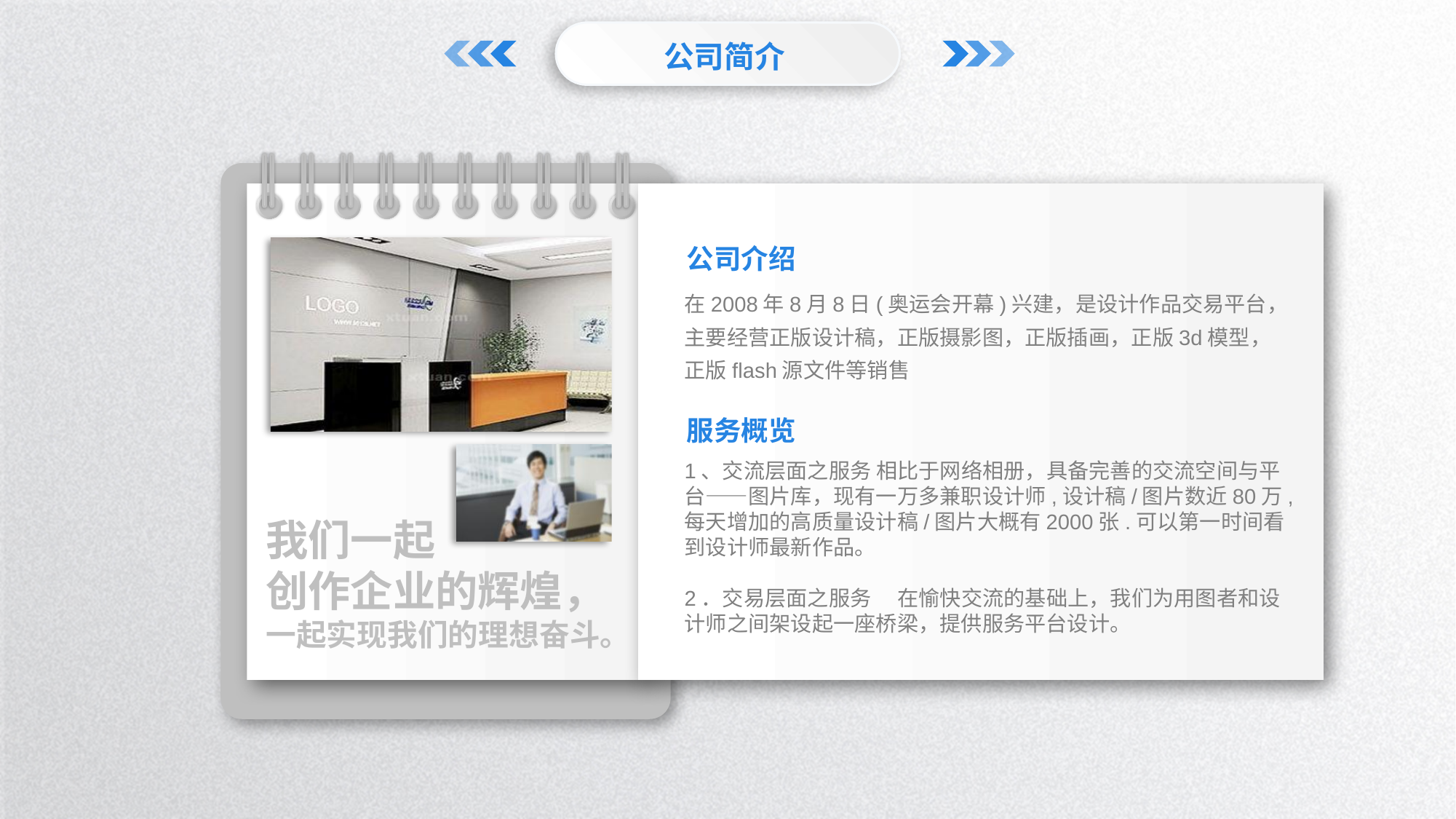

公司简介

公司介绍
在2008年8月8日(奥运会开幕)兴建，是设计作品交易平台，主要经营正版设计稿，正版摄影图，正版插画，正版3d模型，正版flash源文件等销售
服务概览

1、交流层面之服务 相比于网络相册，具备完善的交流空间与平台——图片库，现有一万多兼职设计师,设计稿/图片数近80万,每天增加的高质量设计稿/图片大概有2000张.可以第一时间看到设计师最新作品。

2．交易层面之服务 　在愉快交流的基础上，我们为用图者和设计师之间架设起一座桥梁，提供服务平台设计。
我们一起
创作企业的辉煌，
一起实现我们的理想奋斗。